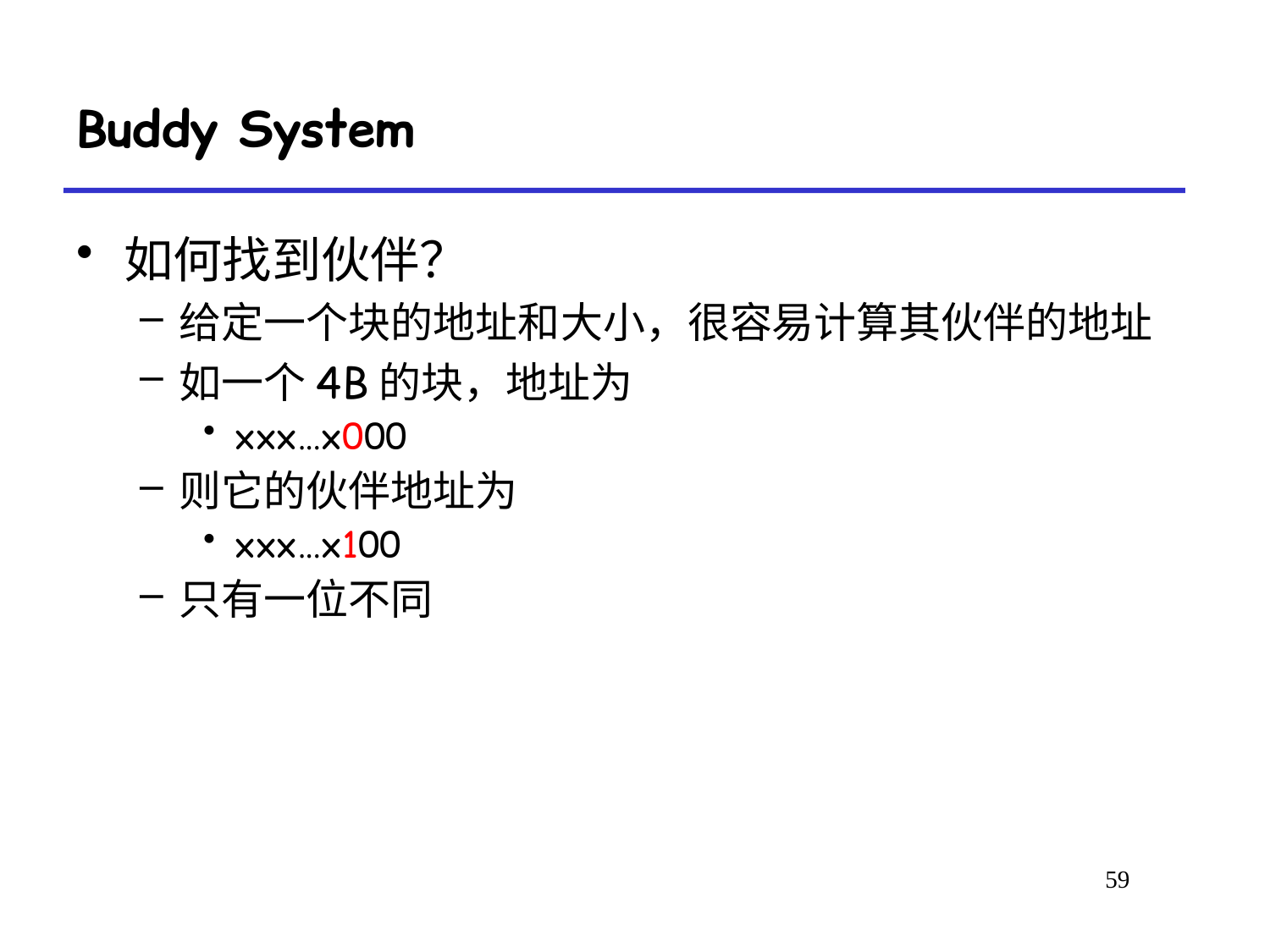

# Buddy System
如何找到伙伴？
给定一个块的地址和大小，很容易计算其伙伴的地址
如一个4B的块，地址为
xxx…x000
则它的伙伴地址为
xxx…x100
只有一位不同
59